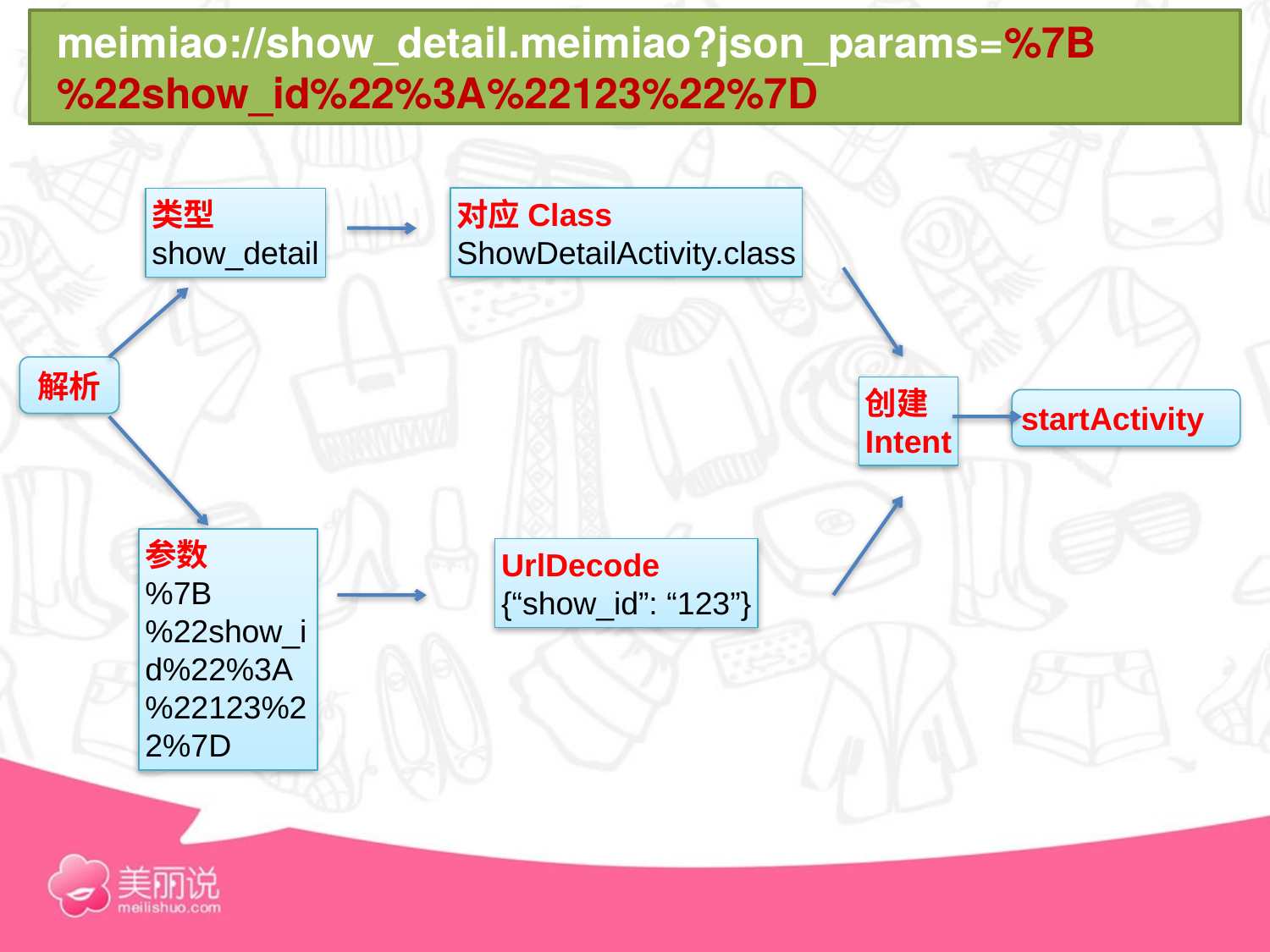

meimiao://show_detail.meimiao?json_params=%7B%22show_id%22%3A%22123%22%7D
对应Class
ShowDetailActivity.class
类型
show_detail
解析
创建
Intent
startActivity
参数
%7B%22show_id%22%3A%22123%22%7D
UrlDecode
{“show_id”: “123”}